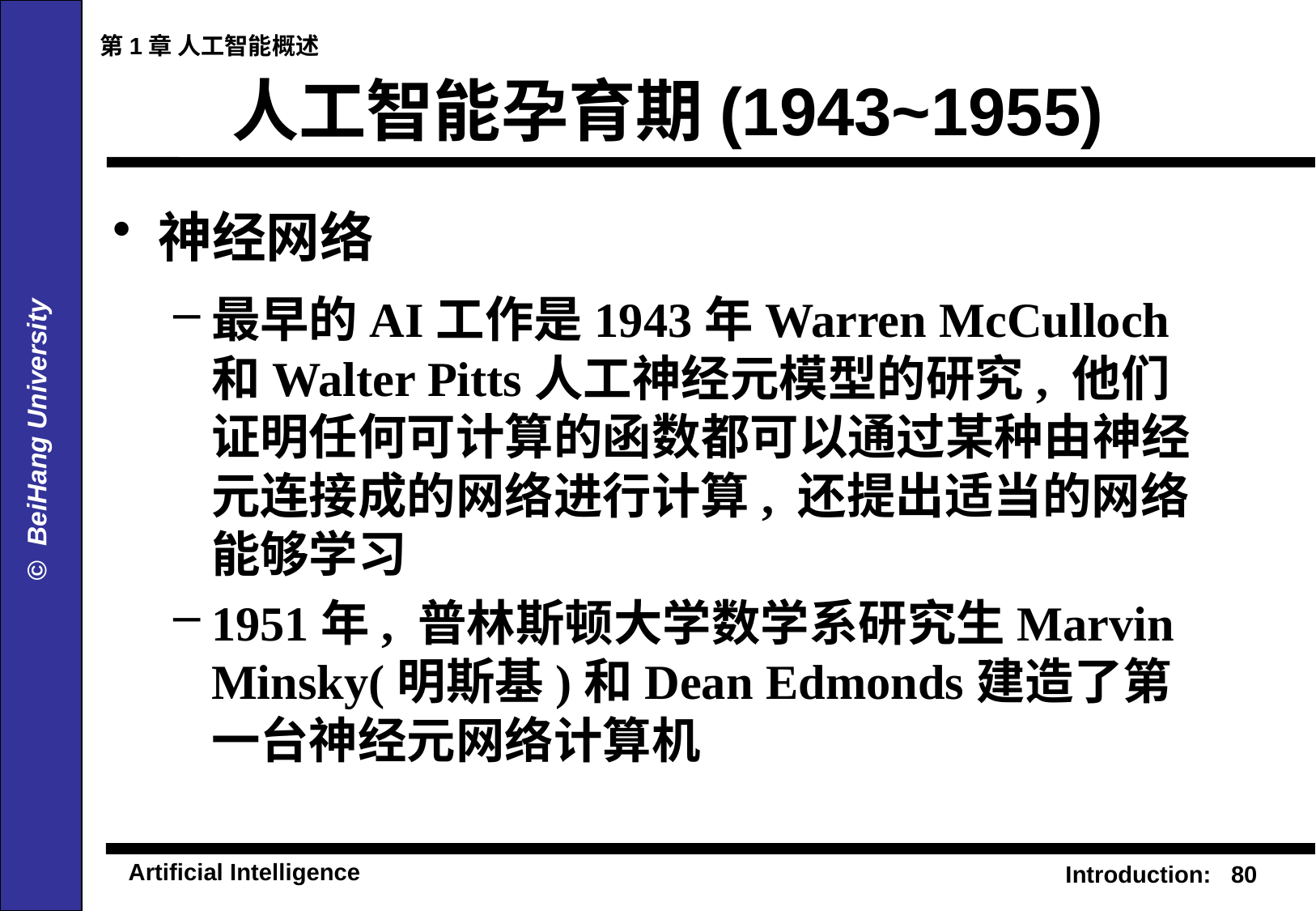

第1章 人工智能概述
# 人工智能孕育期(1943~1955)
神经网络
最早的AI工作是1943年Warren McCulloch和Walter Pitts人工神经元模型的研究, 他们证明任何可计算的函数都可以通过某种由神经元连接成的网络进行计算, 还提出适当的网络能够学习
1951年, 普林斯顿大学数学系研究生Marvin Minsky(明斯基)和Dean Edmonds建造了第一台神经元网络计算机